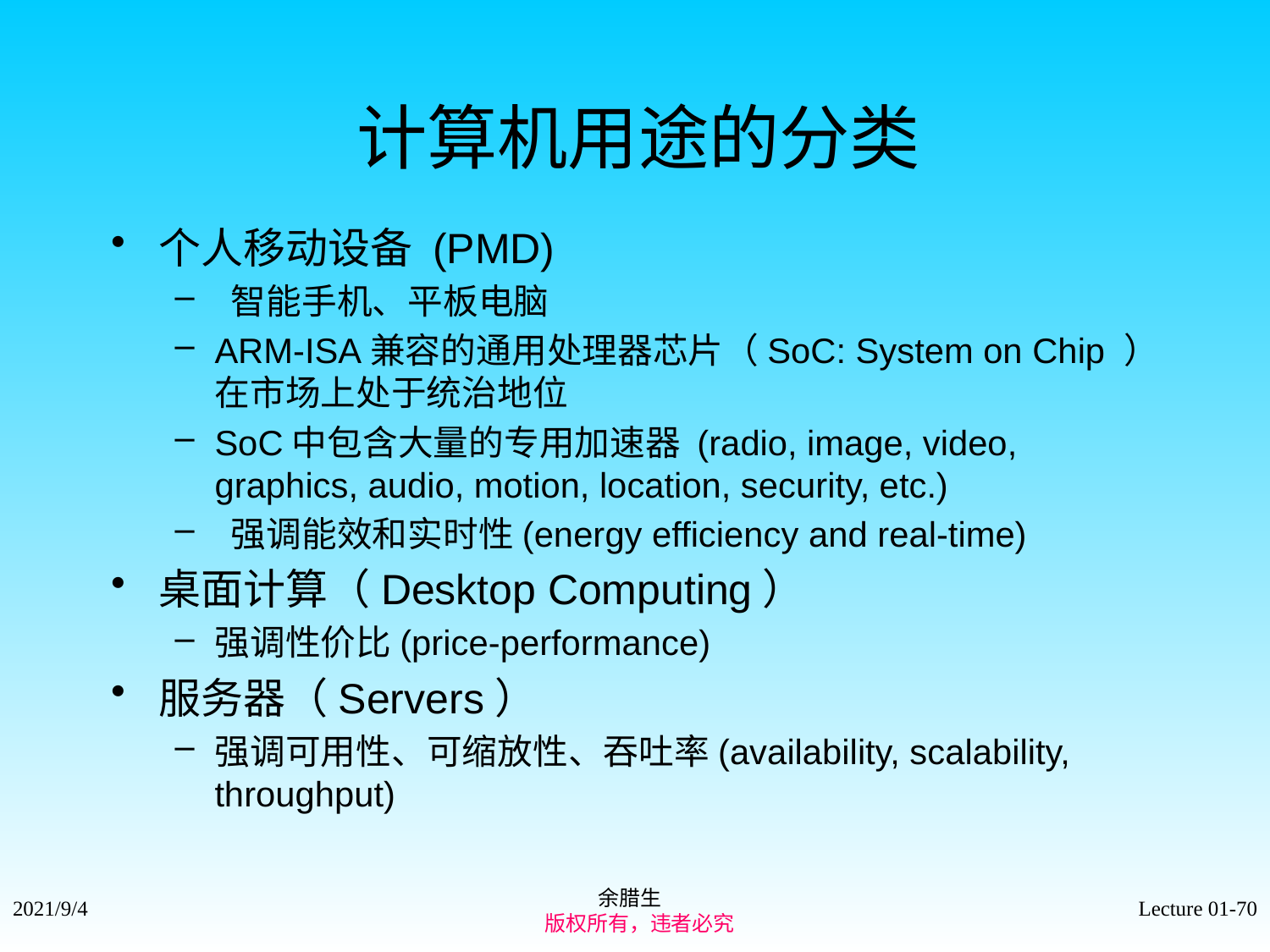

# 计算机用途的分类
个人移动设备 (PMD)
 智能手机、平板电脑
ARM-ISA兼容的通用处理器芯片（SoC: System on Chip ）在市场上处于统治地位
SoC中包含大量的专用加速器 (radio, image, video, graphics, audio, motion, location, security, etc.)
 强调能效和实时性(energy efficiency and real-time)
桌面计算（Desktop Computing）
强调性价比(price-performance)
服务器（Servers）
强调可用性、可缩放性、吞吐率(availability, scalability, throughput)
余腊生
 版权所有，违者必究
2021/9/4
Lecture 01-70